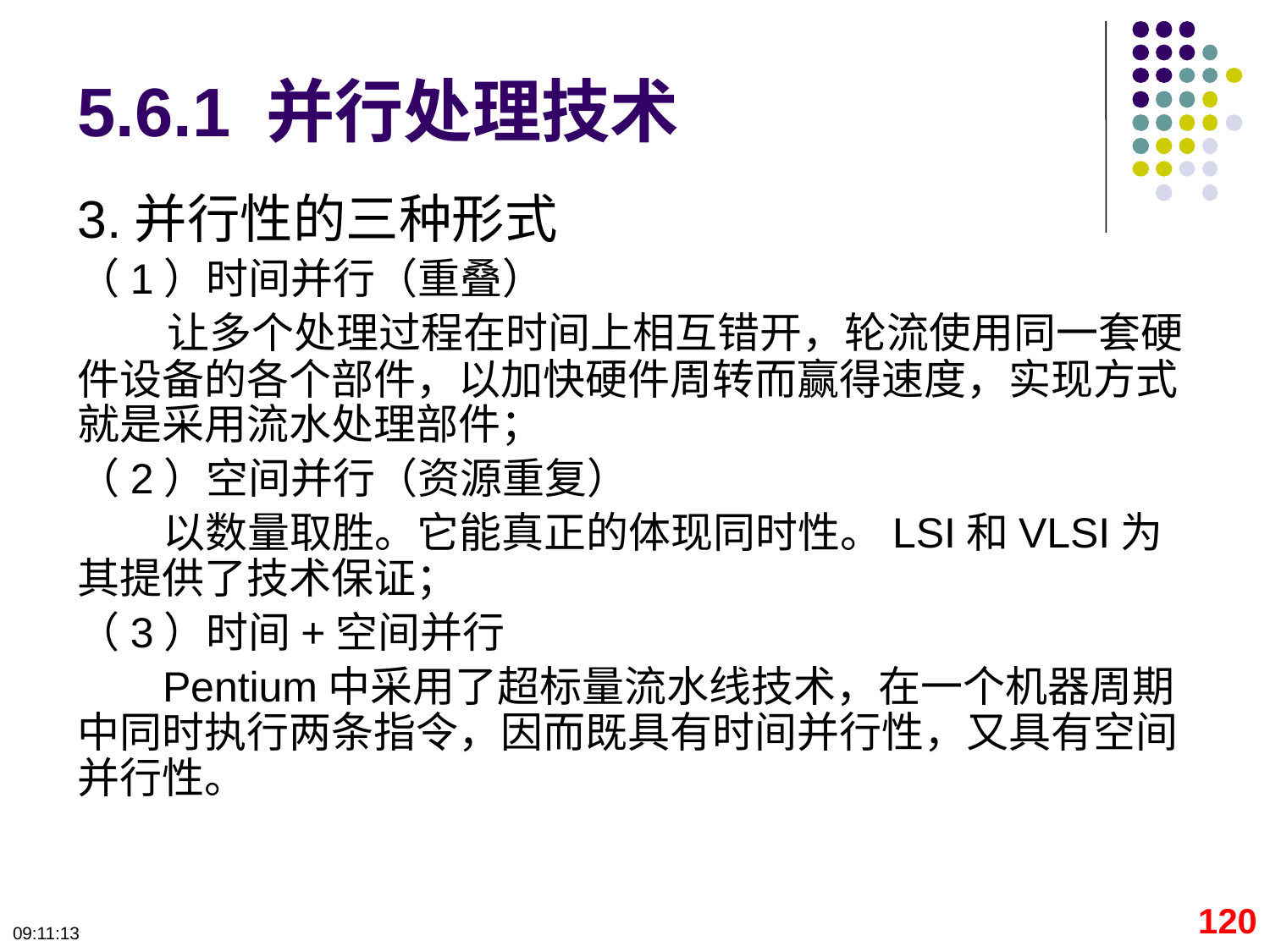

# 5.6.1 并行处理技术
3.并行性的三种形式
（1）时间并行（重叠）
让多个处理过程在时间上相互错开，轮流使用同一套硬件设备的各个部件，以加快硬件周转而赢得速度，实现方式就是采用流水处理部件；
（2）空间并行（资源重复）
以数量取胜。它能真正的体现同时性。LSI和VLSI为其提供了技术保证；
（3）时间+空间并行
Pentium中采用了超标量流水线技术，在一个机器周期中同时执行两条指令，因而既具有时间并行性，又具有空间并行性。
120
09:11:13